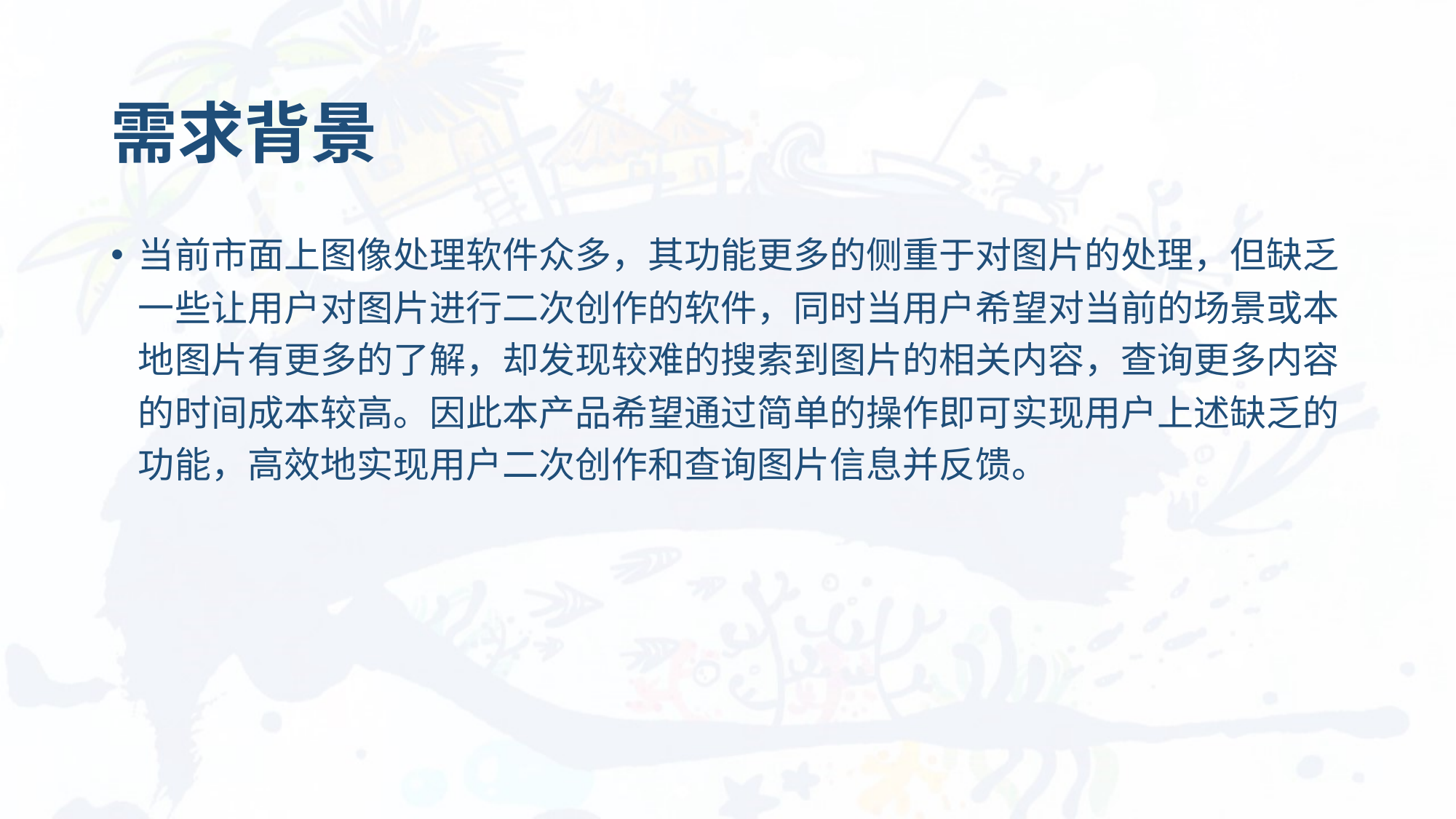

# 需求背景
当前市面上图像处理软件众多，其功能更多的侧重于对图片的处理，但缺乏一些让用户对图片进行二次创作的软件，同时当用户希望对当前的场景或本地图片有更多的了解，却发现较难的搜索到图片的相关内容，查询更多内容的时间成本较高。因此本产品希望通过简单的操作即可实现用户上述缺乏的功能，高效地实现用户二次创作和查询图片信息并反馈。